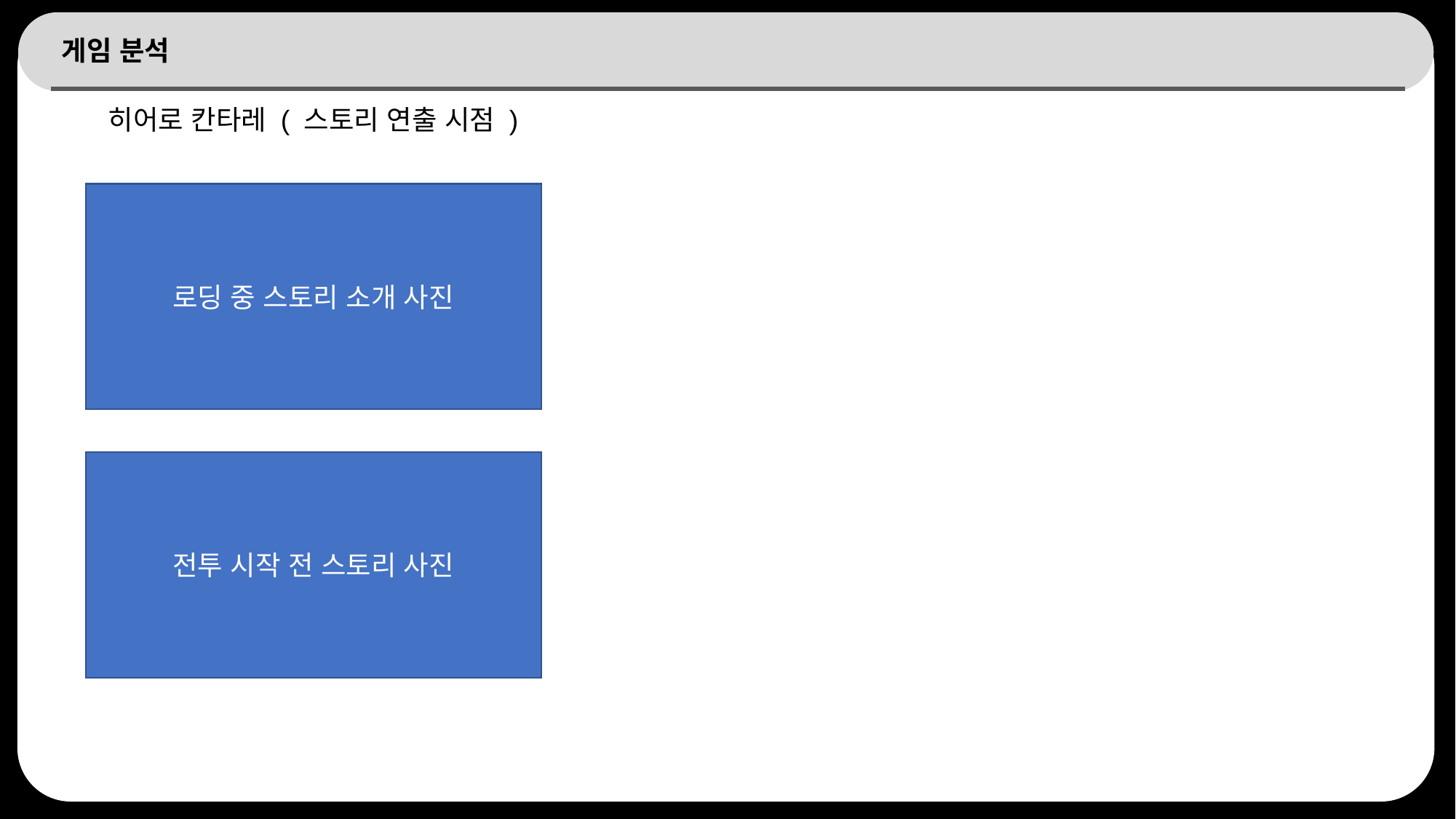

# 게임 분석
히어로 칸타레 ( 스토리 연출 시점 )
로딩 중 스토리 소개 사진
전투 시작 전 스토리 사진
5